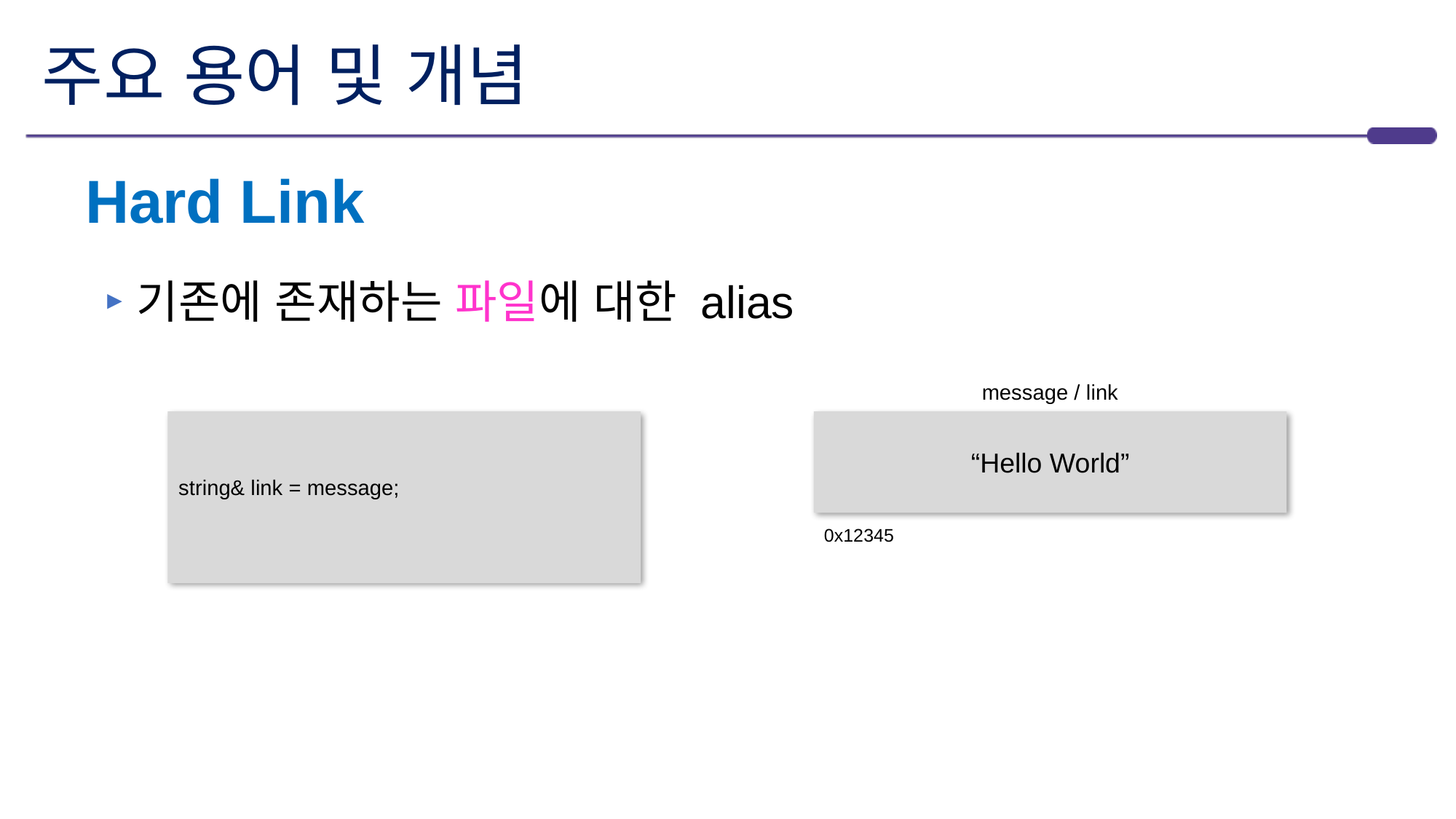

# 주요 용어 및 개념
Hard Link
기존에 존재하는 파일에 대한 alias
message / link
string message = “Hello World”;
string& link = message;
“Hello World”
0x12345